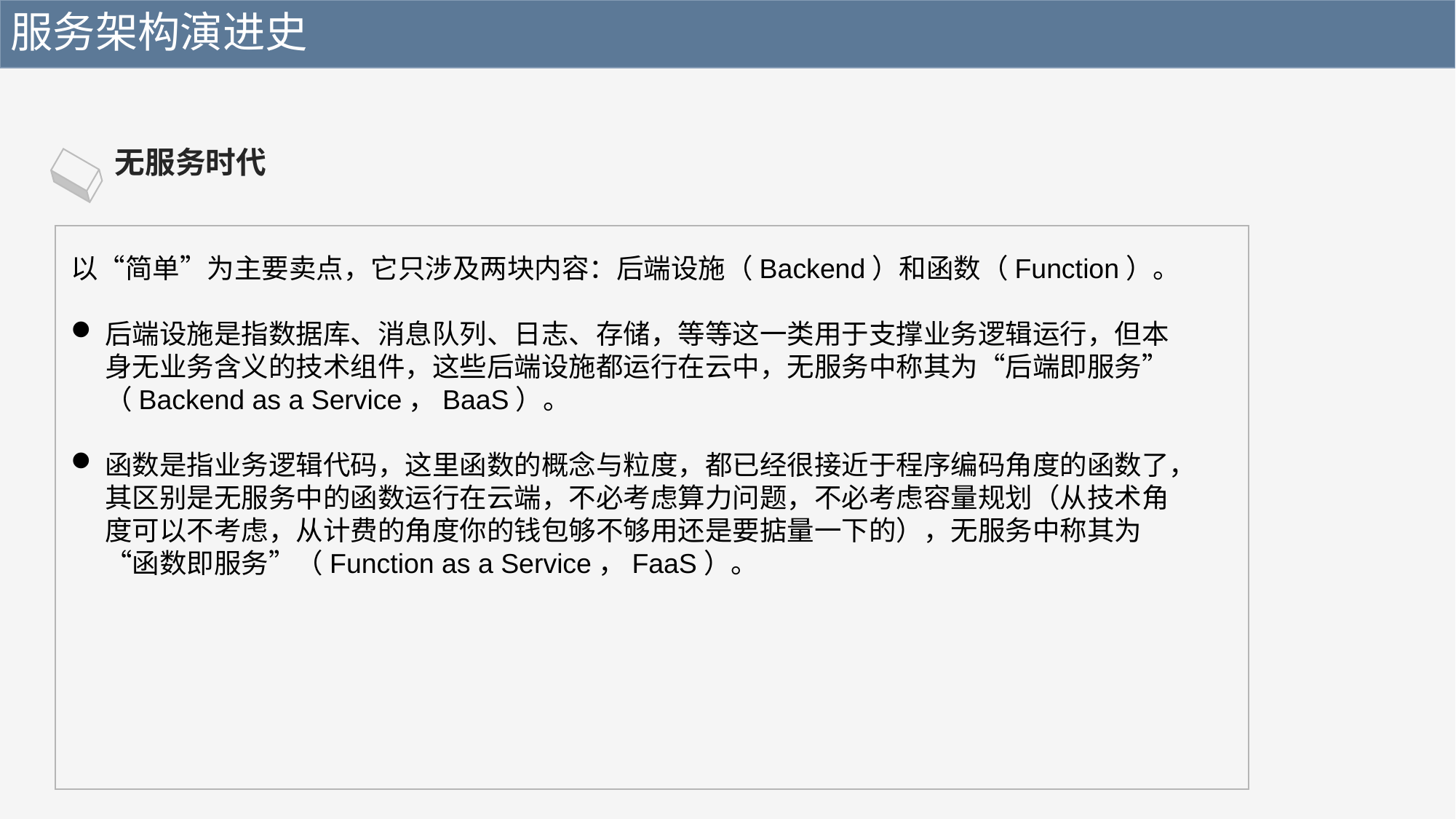

服务架构演进史
无服务时代

以“简单”为主要卖点，它只涉及两块内容：后端设施（Backend）和函数（Function）。

后端设施是指数据库、消息队列、日志、存储，等等这一类用于支撑业务逻辑运行，但本身无业务含义的技术组件，这些后端设施都运行在云中，无服务中称其为“后端即服务”（Backend as a Service，BaaS）。

函数是指业务逻辑代码，这里函数的概念与粒度，都已经很接近于程序编码角度的函数了，其区别是无服务中的函数运行在云端，不必考虑算力问题，不必考虑容量规划（从技术角度可以不考虑，从计费的角度你的钱包够不够用还是要掂量一下的），无服务中称其为“函数即服务”（Function as a Service，FaaS）。